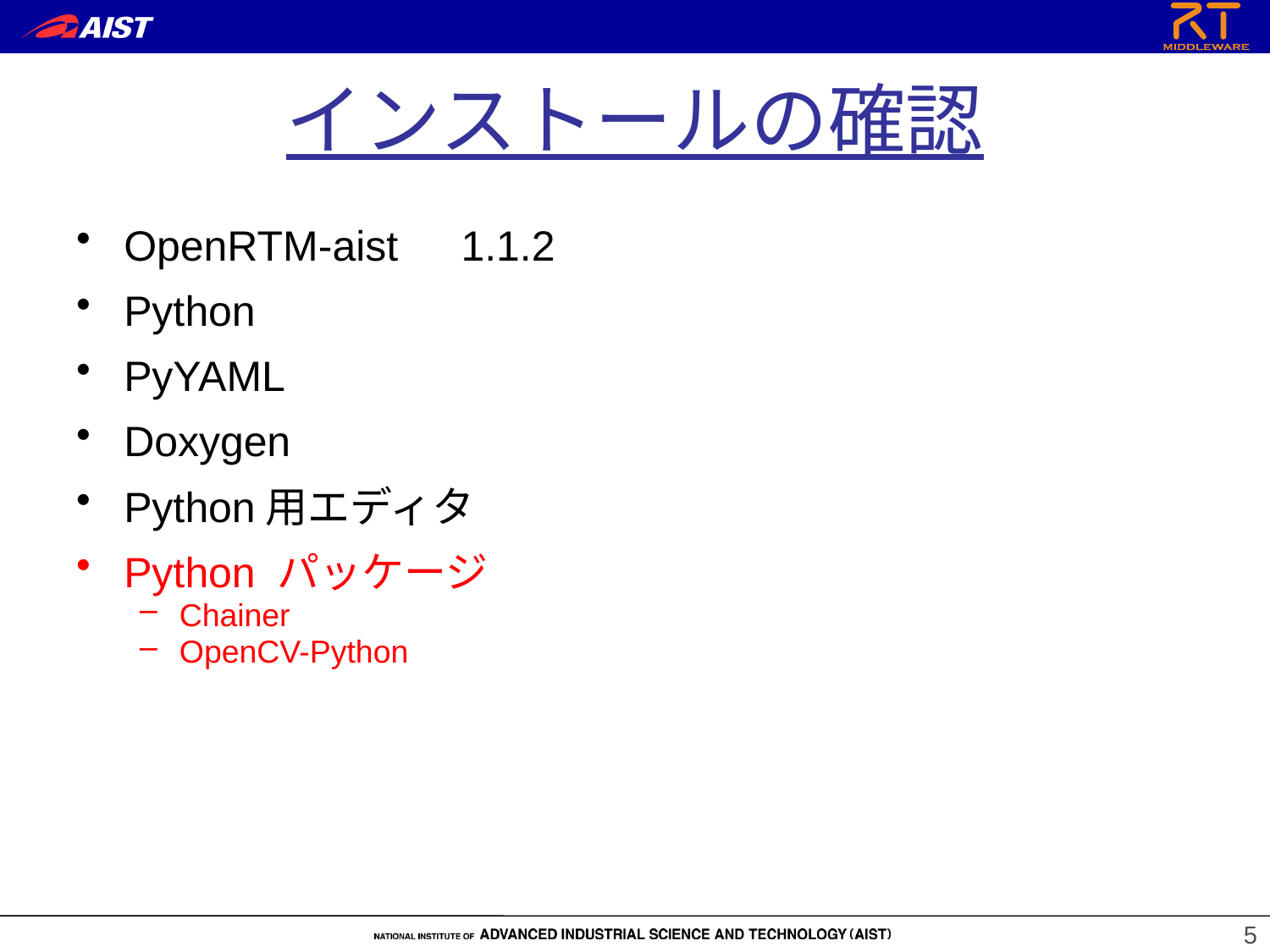

# インストールの確認
OpenRTM-aist　1.1.2

Python

PyYAML

Doxygen

Python用エディタ

Python パッケージ
Chainer
OpenCV-Python

5